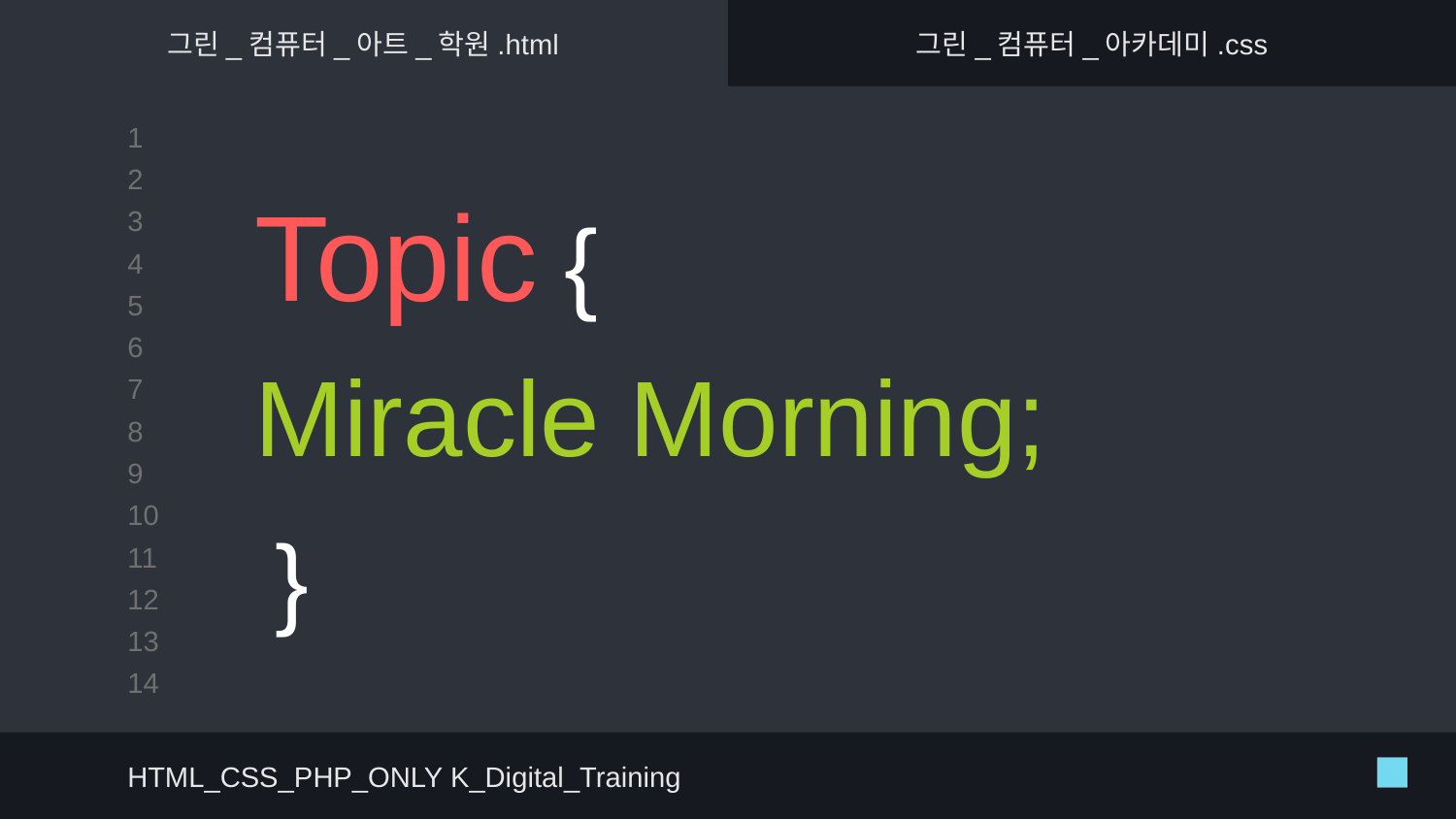

그린_컴퓨터_아트_학원.html
그린_컴퓨터_아카데미.css
# Topic {

Miracle Morning;
}
HTML_CSS_PHP_ONLY K_Digital_Training